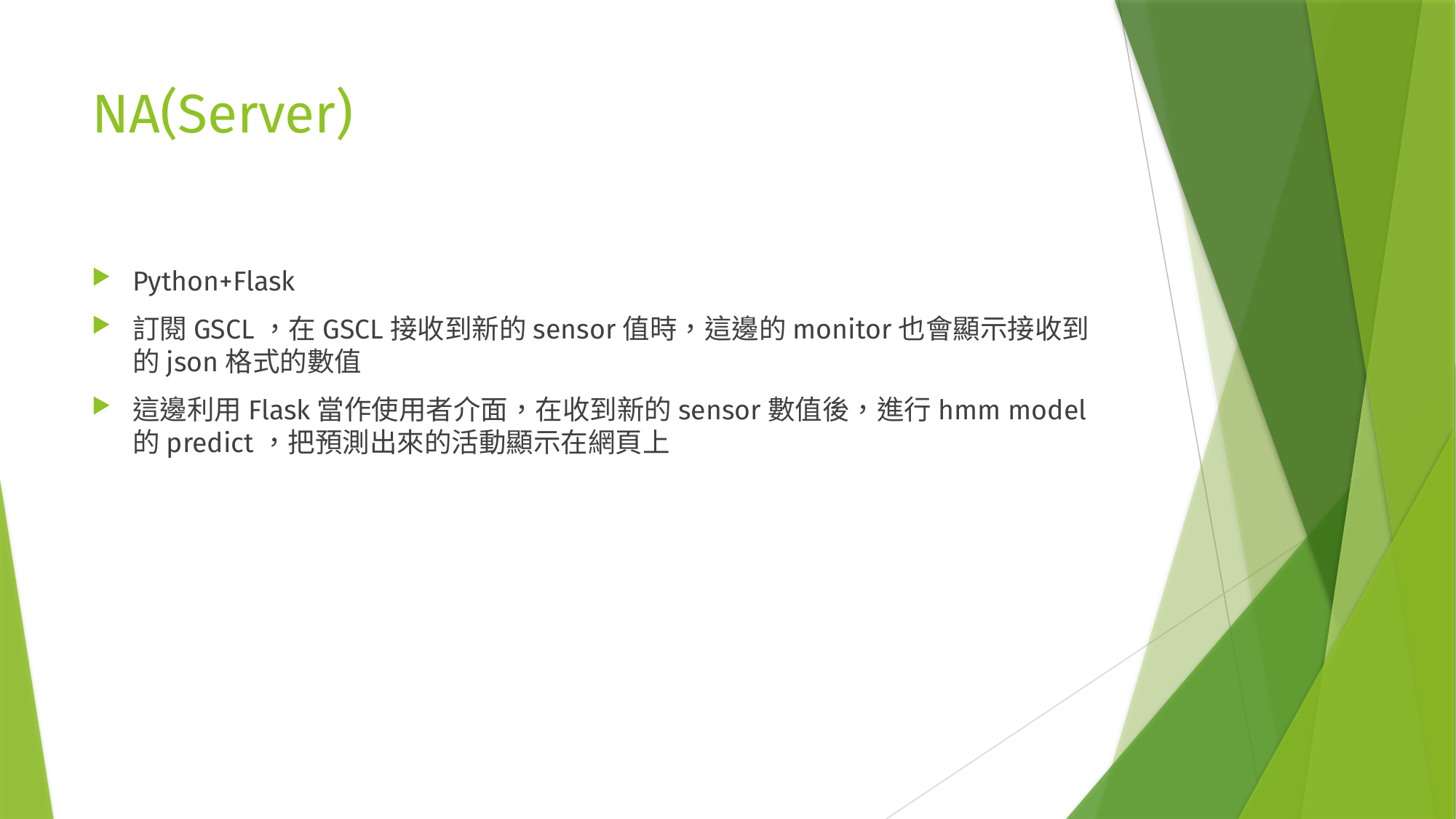

# NA(Server)
Python+Flask
訂閱GSCL，在GSCL接收到新的sensor值時，這邊的monitor也會顯示接收到的json格式的數值
這邊利用Flask當作使用者介面，在收到新的sensor數值後，進行hmm model的predict，把預測出來的活動顯示在網頁上